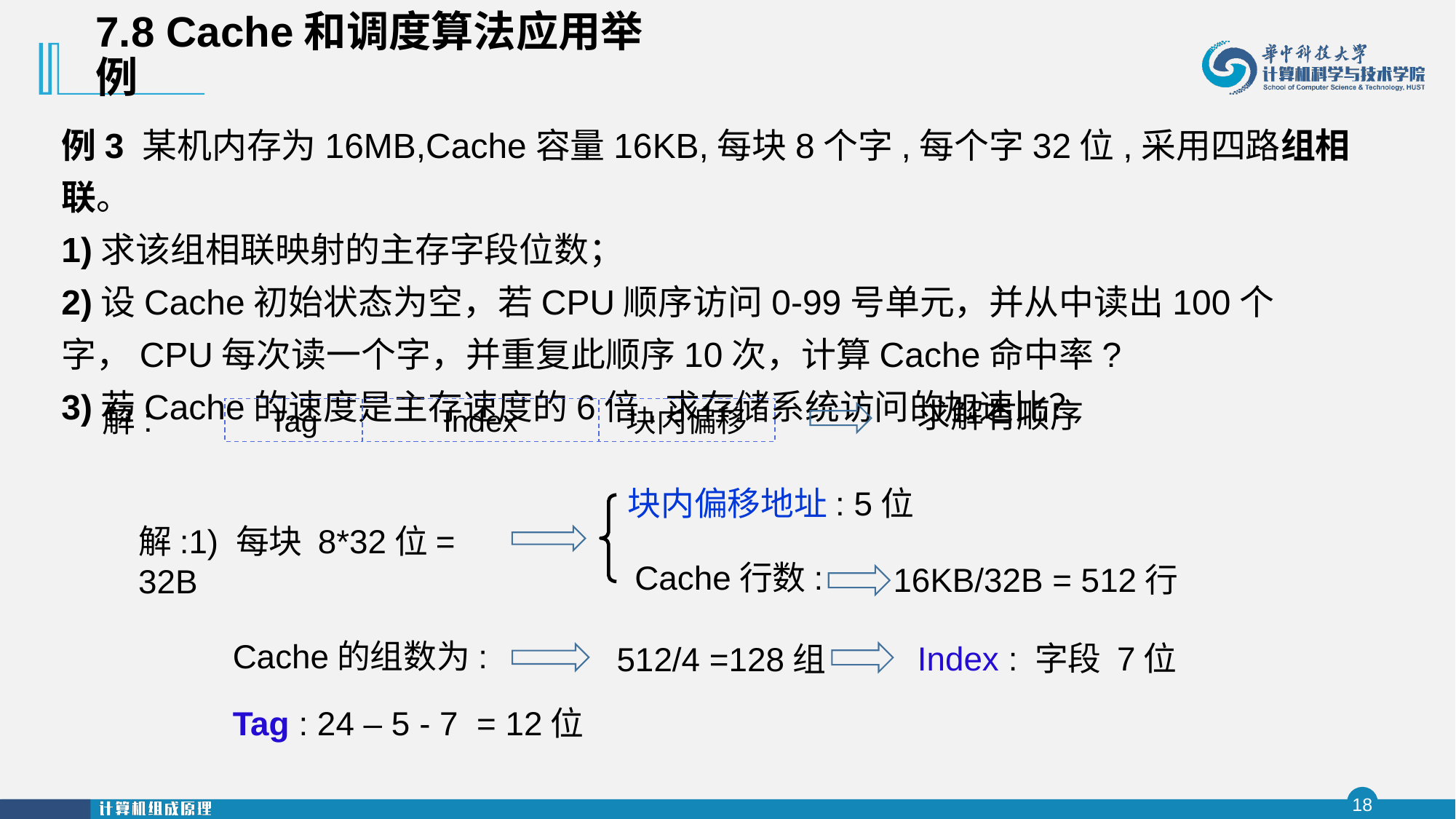

7.8 Cache和调度算法应用举例
例3 某机内存为16MB,Cache容量16KB,每块8个字,每个字32位,采用四路组相联。
1)求该组相联映射的主存字段位数；
2)设Cache初始状态为空，若CPU顺序访问0-99号单元，并从中读出100个字，CPU每次读一个字，并重复此顺序10次，计算Cache命中率?
3)若Cache的速度是主存速度的6倍,求存储系统访问的加速比？
求解有顺序
解:
Tag
Index
块内偏移

块内偏移地址: 5位

解:1) 每块 8*32位= 32B
Cache行数:
16KB/32B = 512行

Cache的组数为:
Index : 字段 7位
512/4 =128组

Tag : 24 – 5 - 7  = 12位